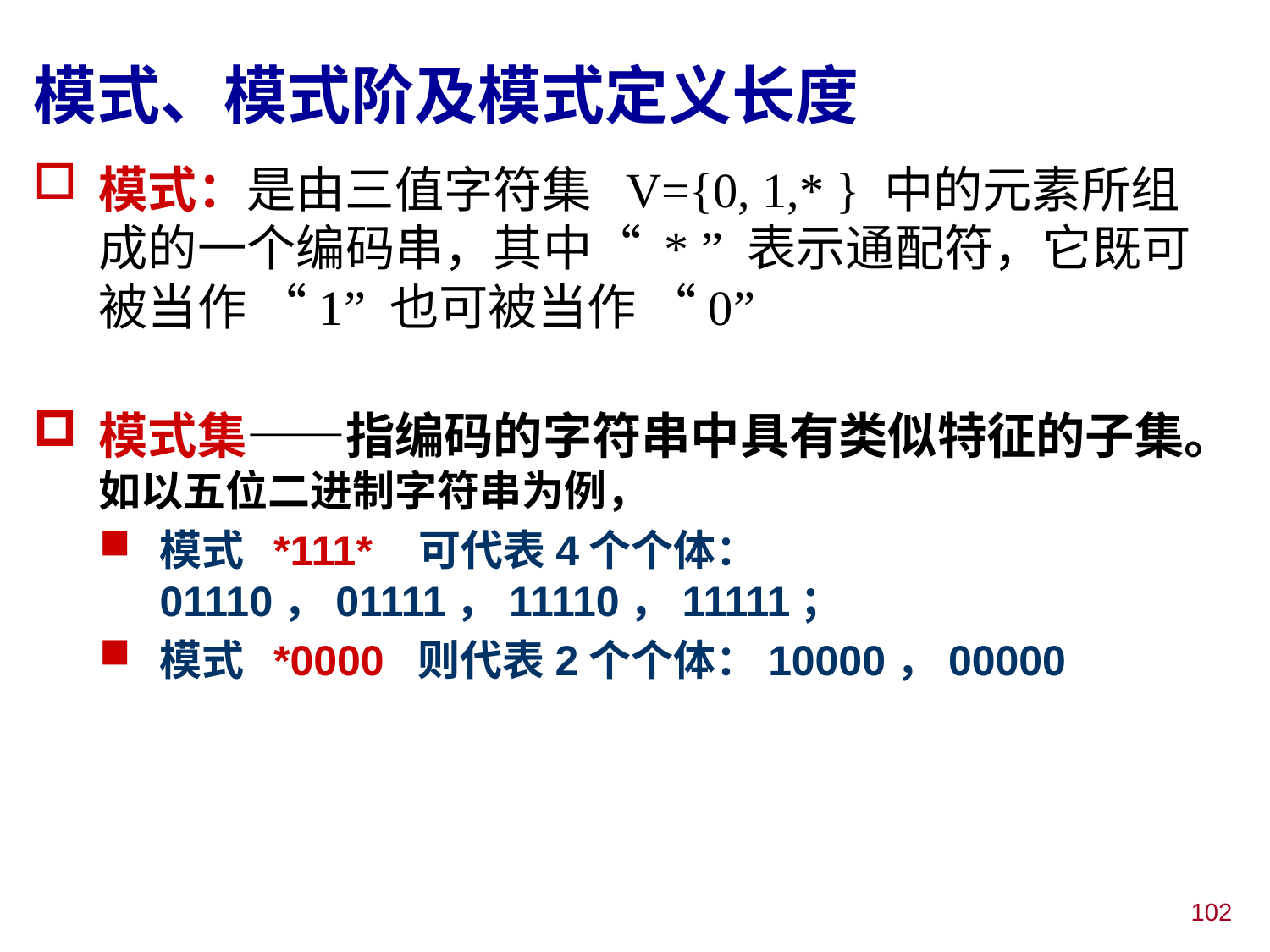

模式、模式阶及模式定义长度

模式：是由三值字符集  V={0, 1,* } 中的元素所组成的一个编码串，其中“ * ” 表示通配符，它既可被当作 “1” 也可被当作 “0”

模式集——指编码的字符串中具有类似特征的子集。如以五位二进制字符串为例，
模式  *111*   可代表4个个体： 01110，01111，11110，11111；
模式  *0000  则代表2个个体：10000，00000

102